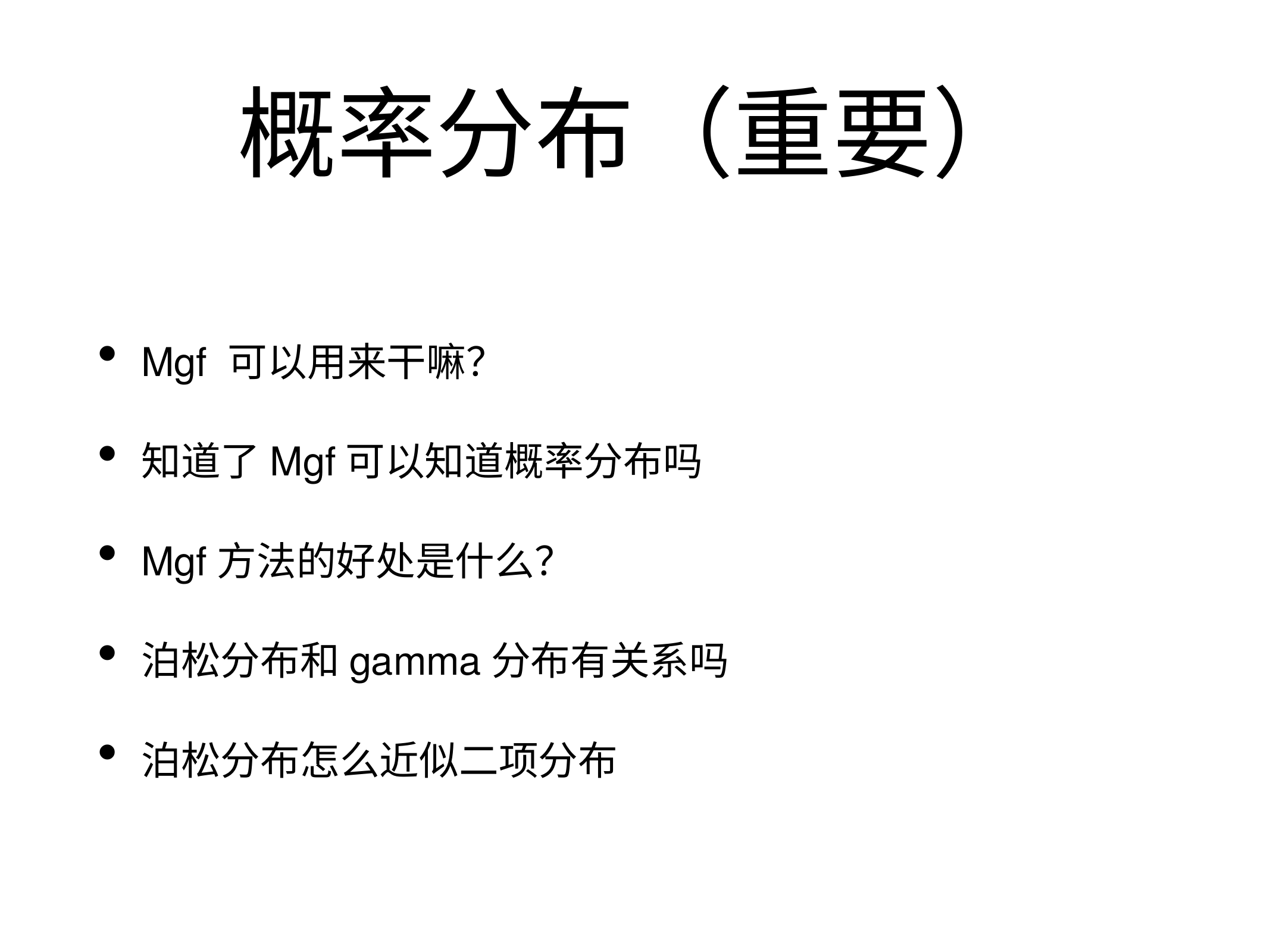

# 概率分布（重要）
Mgf 可以用来干嘛？
知道了Mgf可以知道概率分布吗
Mgf方法的好处是什么？
泊松分布和gamma分布有关系吗
泊松分布怎么近似二项分布